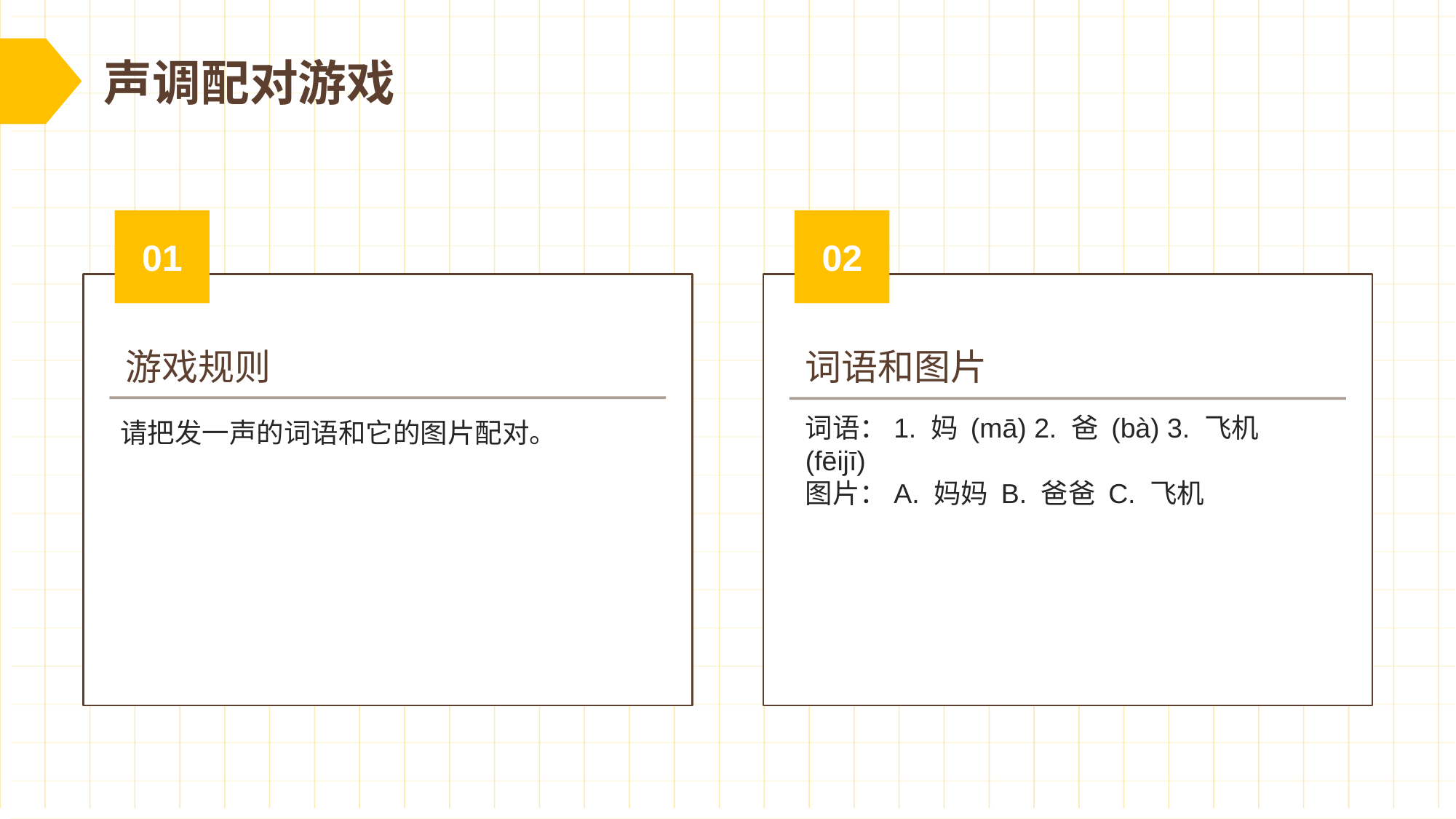

声调配对游戏

01
02

游戏规则
词语和图片
词语：1. 妈 (mā) 2. 爸 (bà) 3. 飞机 (fēijī)
图片：A. 妈妈 B. 爸爸 C. 飞机

请把发一声的词语和它的图片配对。